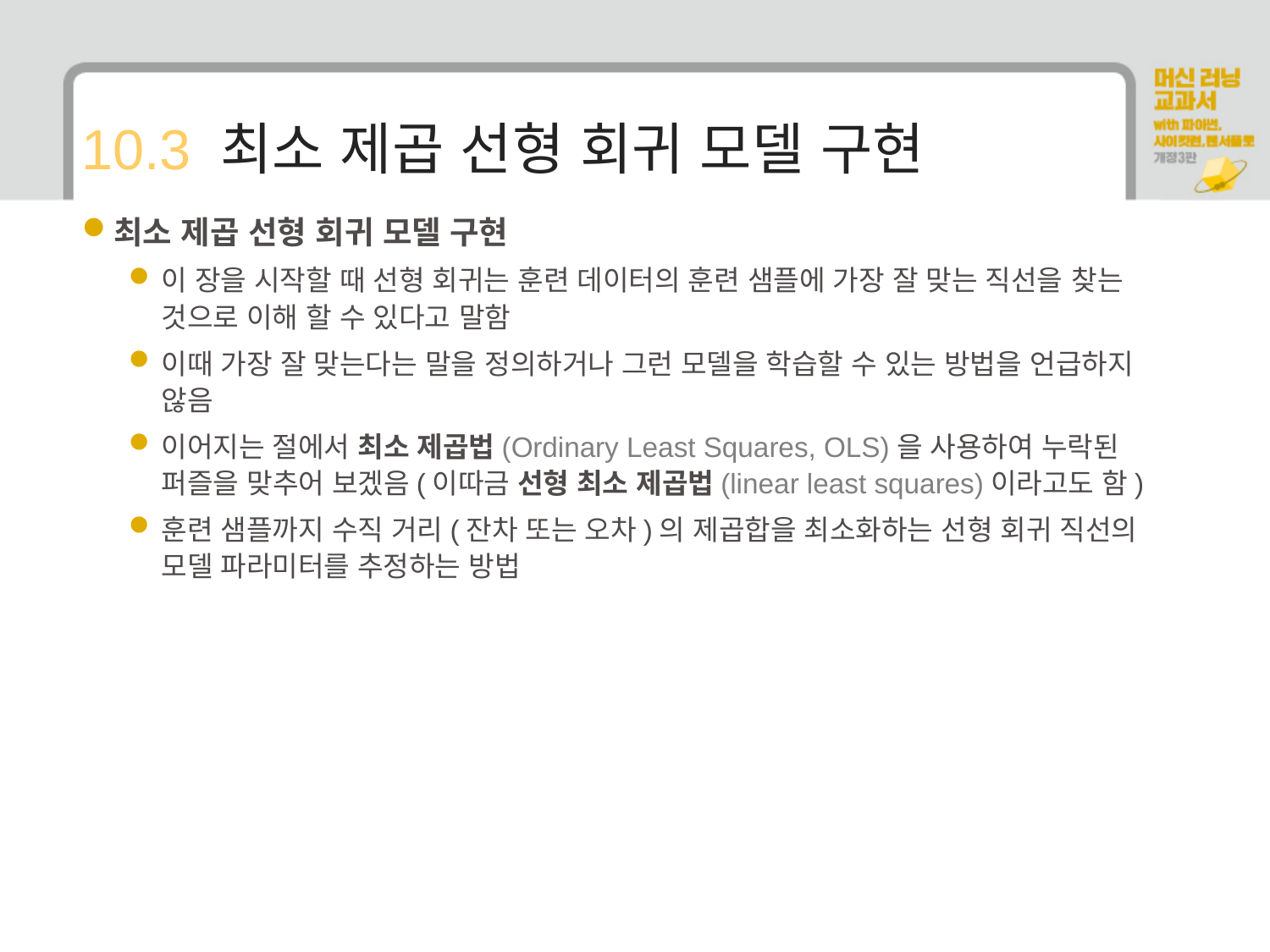

# 10.3 최소 제곱 선형 회귀 모델 구현
최소 제곱 선형 회귀 모델 구현
이 장을 시작할 때 선형 회귀는 훈련 데이터의 훈련 샘플에 가장 잘 맞는 직선을 찾는 것으로 이해 할 수 있다고 말함
이때 가장 잘 맞는다는 말을 정의하거나 그런 모델을 학습할 수 있는 방법을 언급하지 않음
이어지는 절에서 최소 제곱법(Ordinary Least Squares, OLS)을 사용하여 누락된 퍼즐을 맞추어 보겠음(이따금 선형 최소 제곱법(linear least squares)이라고도 함)
훈련 샘플까지 수직 거리(잔차 또는 오차)의 제곱합을 최소화하는 선형 회귀 직선의 모델 파라미터를 추정하는 방법